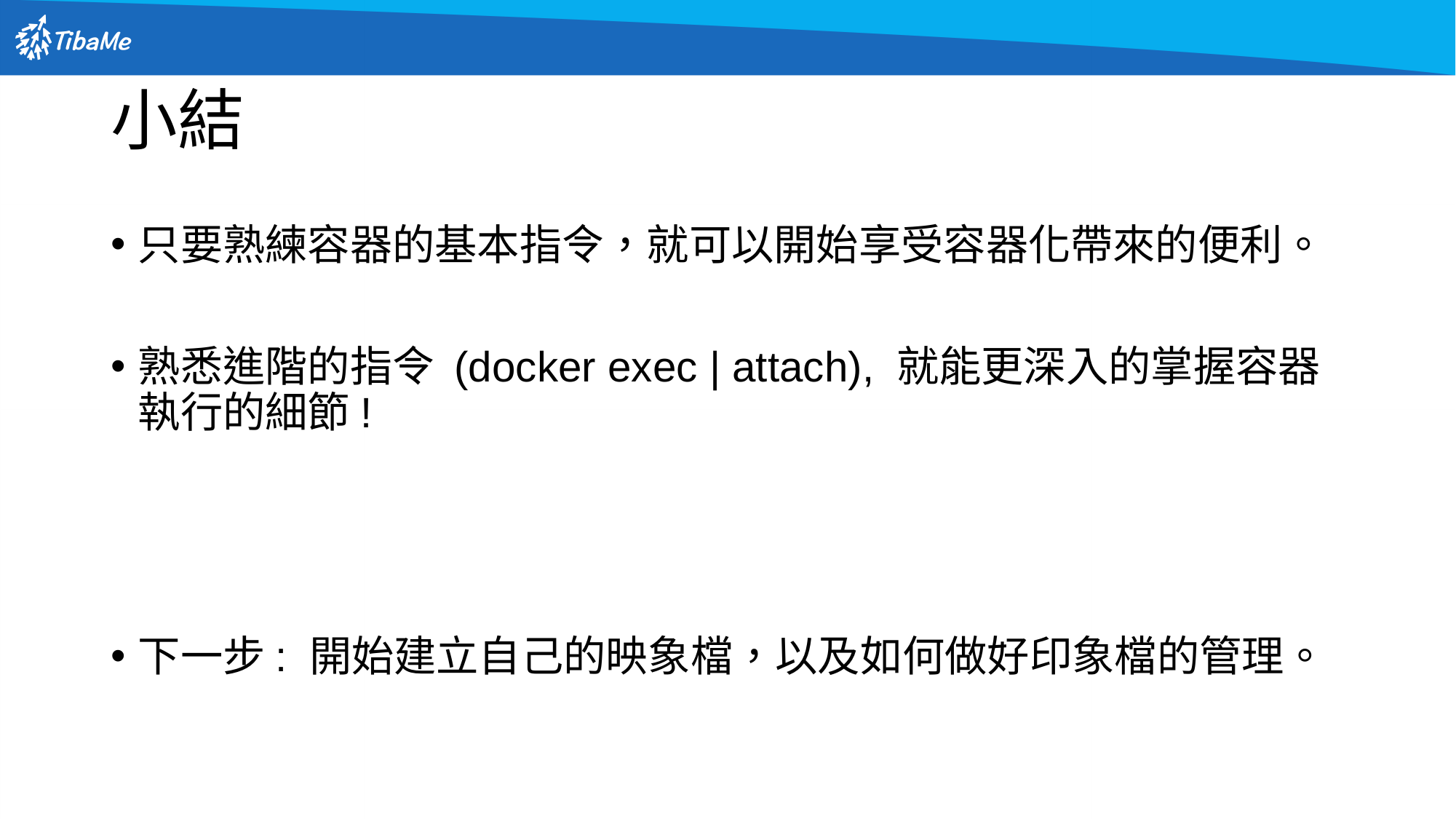

# 小結
只要熟練容器的基本指令，就可以開始享受容器化帶來的便利。

熟悉進階的指令 (docker exec | attach), 就能更深入的掌握容器執行的細節!

下一步: 開始建立自己的映象檔，以及如何做好印象檔的管理。